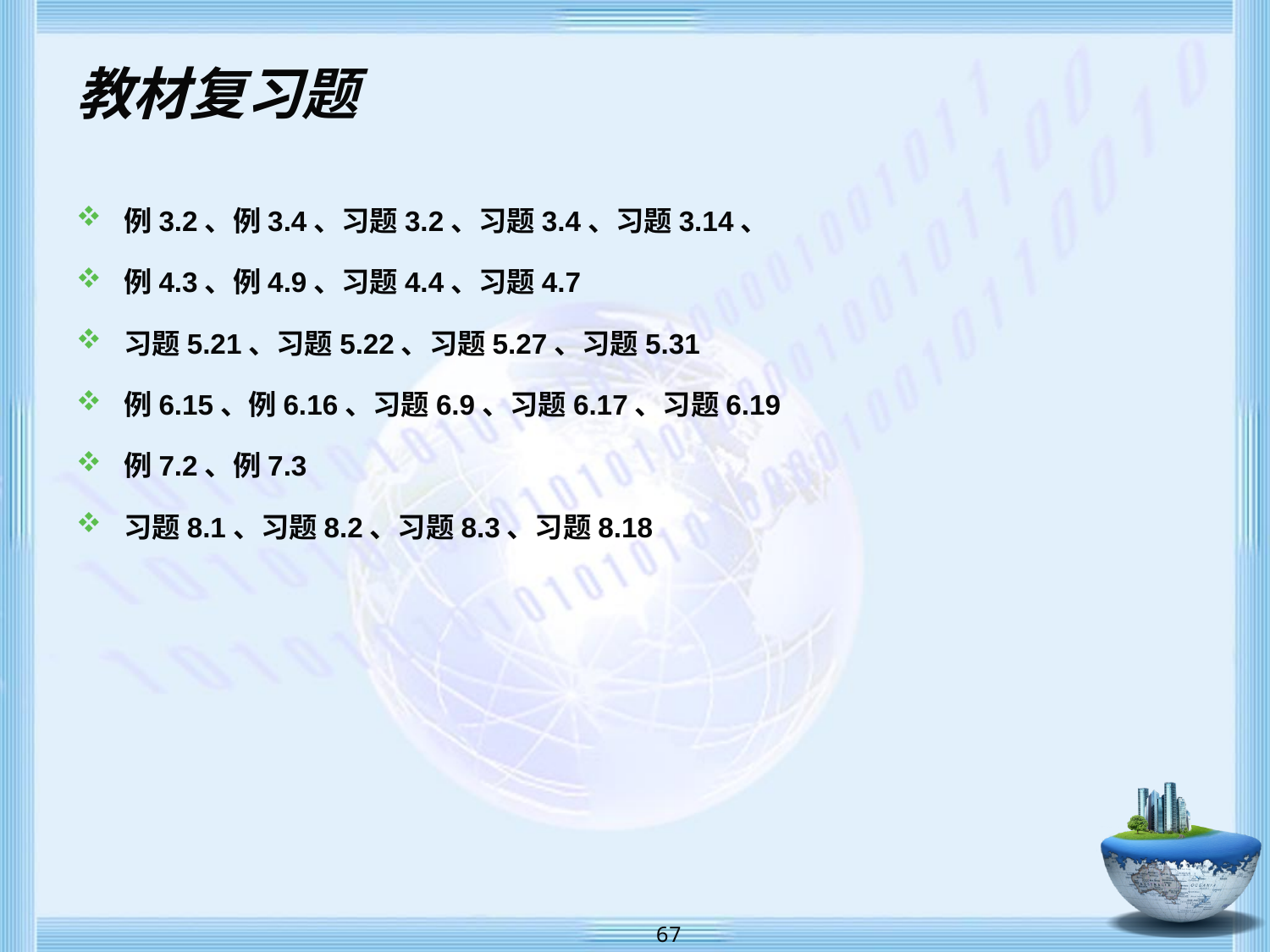

# 教材复习题
例3.2、例3.4、习题3.2、习题3.4、习题3.14、
例4.3、例4.9、习题4.4、习题4.7
习题5.21、习题5.22、习题5.27、习题5.31
例6.15、例6.16、习题6.9、习题6.17、习题6.19
例7.2、例7.3
习题8.1、习题8.2、习题8.3、习题8.18

    67